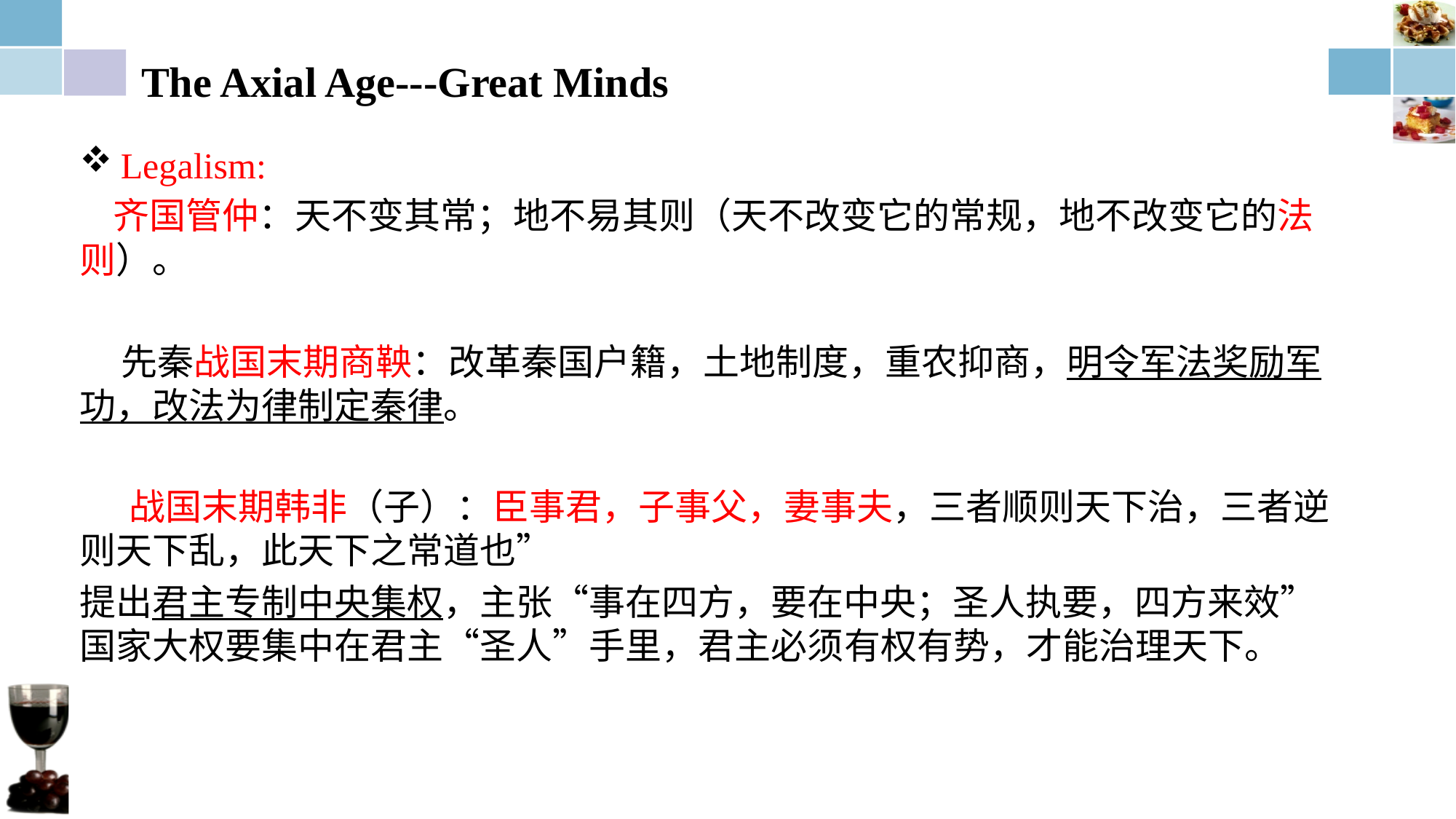

# The Axial Age---Great Minds
Legalism:
   齐国管仲：天不变其常；地不易其则（天不改变它的常规，地不改变它的法则）。

    先秦战国末期商鞅：改革秦国户籍，土地制度，重农抑商，明令军法奖励军功，改法为律制定秦律。

     战国末期韩非（子）：臣事君，子事父，妻事夫，三者顺则天下治，三者逆则天下乱，此天下之常道也”
提出君主专制中央集权，主张“事在四方，要在中央；圣人执要，四方来效” 国家大权要集中在君主“圣人”手里，君主必须有权有势，才能治理天下。